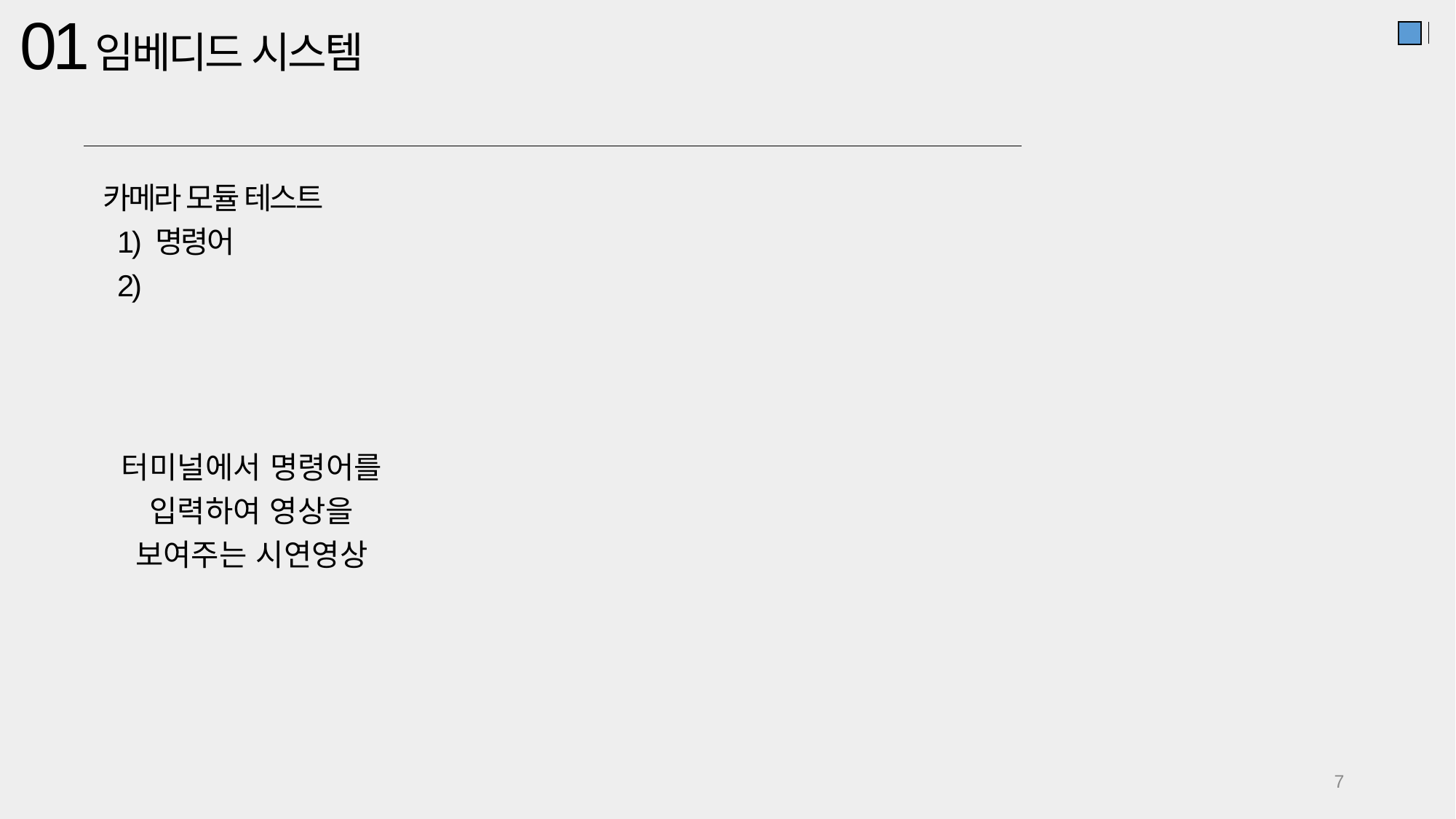

01
임베디드 시스템

카메라 모듈 테스트
  1) 명령어
  2)
터미널에서 명령어를 입력하여 영상을 보여주는 시연영상
7